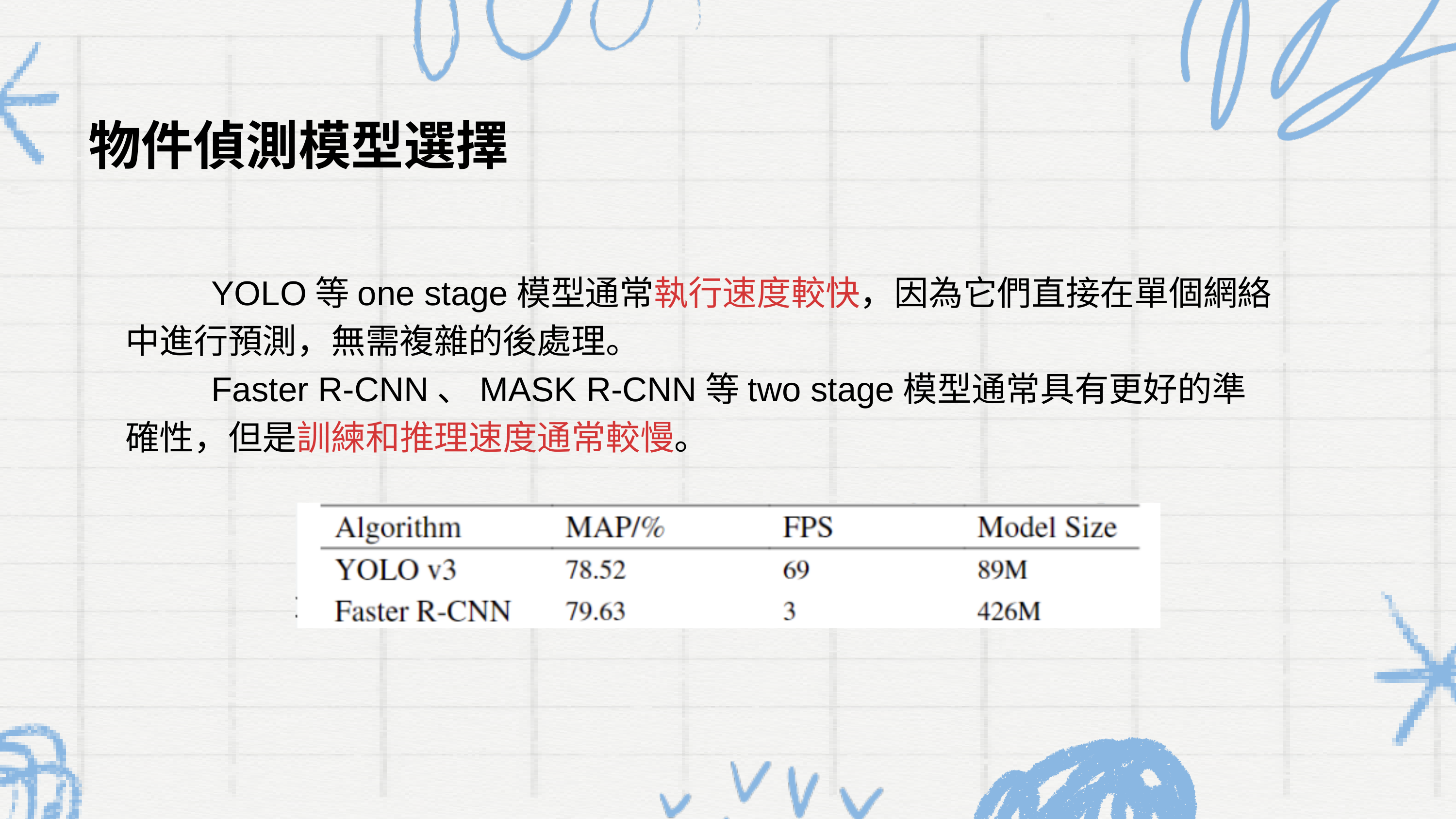

物件偵測模型選擇
         YOLO等one stage模型通常執行速度較快，因為它們直接在單個網絡中進行預測，無需複雜的後處理。
         Faster R-CNN、MASK R-CNN等two stage模型通常具有更好的準確性，但是訓練和推理速度通常較慢。